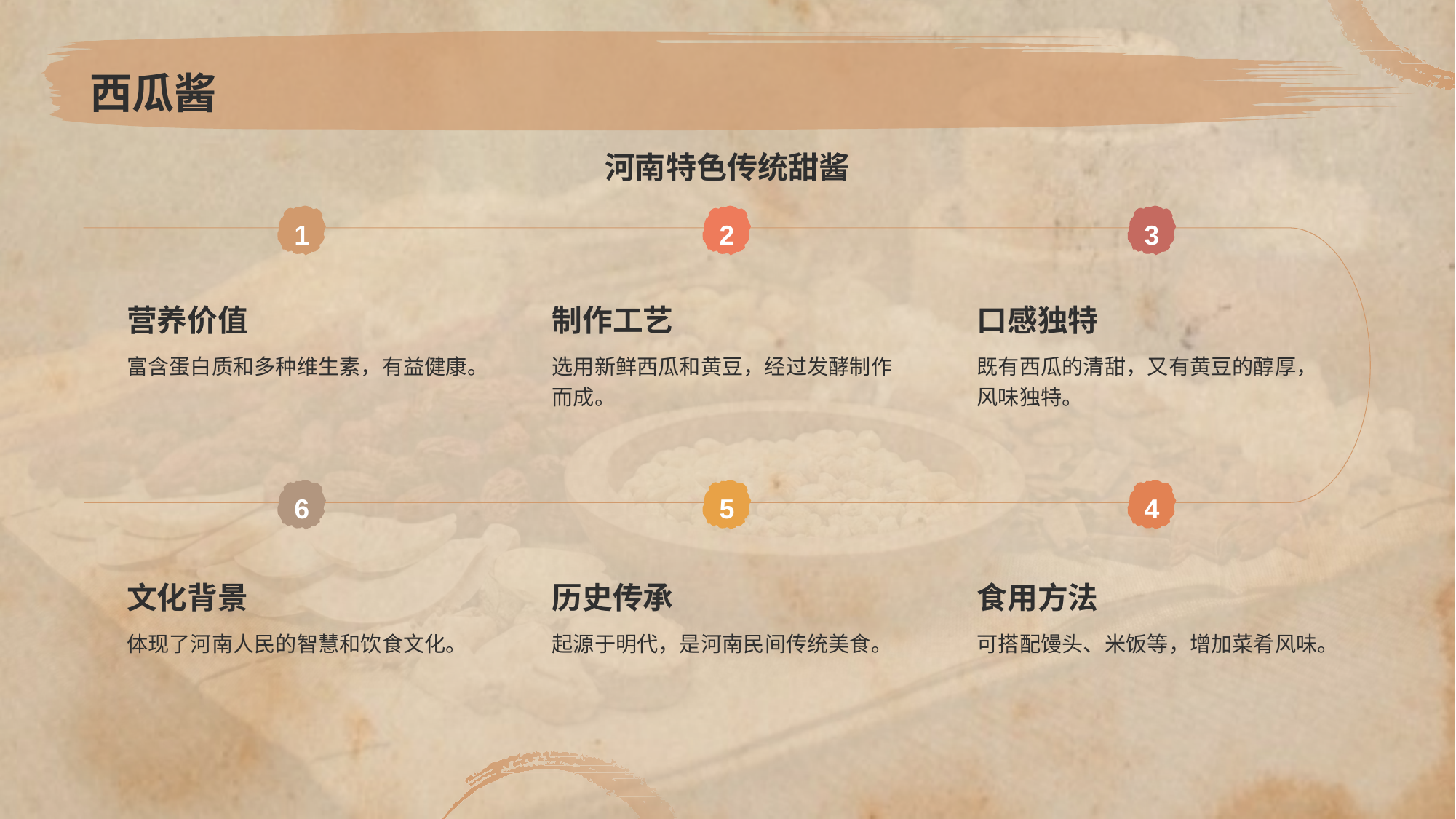

# 西瓜酱
河南特色传统甜酱
1
2
3

营养价值
富含蛋白质和多种维生素，有益健康。
制作工艺
选用新鲜西瓜和黄豆，经过发酵制作而成。
口感独特
既有西瓜的清甜，又有黄豆的醇厚，风味独特。
6
5
4
文化背景
体现了河南人民的智慧和饮食文化。
历史传承
起源于明代，是河南民间传统美食。
食用方法
可搭配馒头、米饭等，增加菜肴风味。